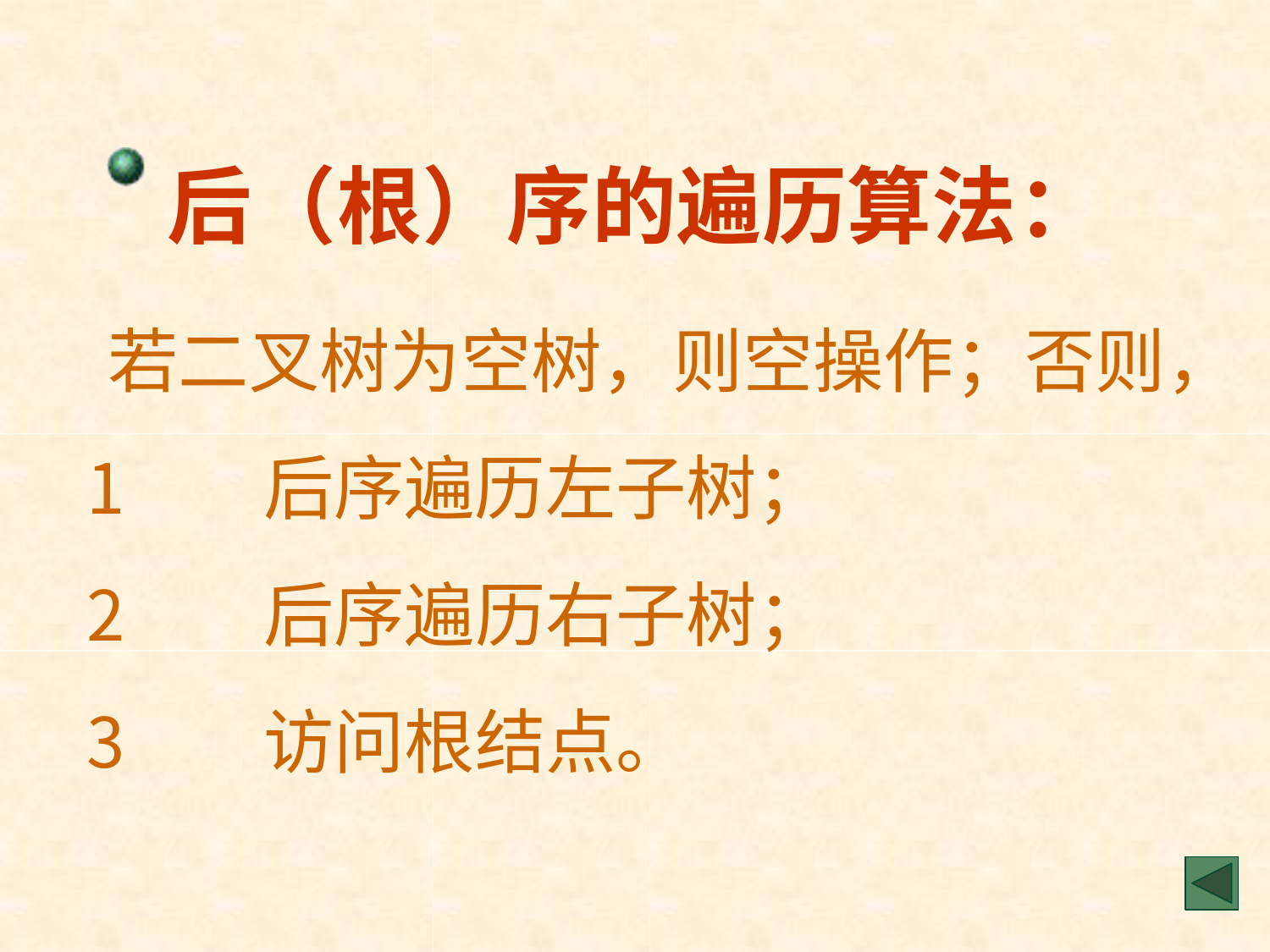

# 后（根）序的遍历算法：
若二叉树为空树，则空操作；否则，
后序遍历左子树；
后序遍历右子树；
访问根结点。